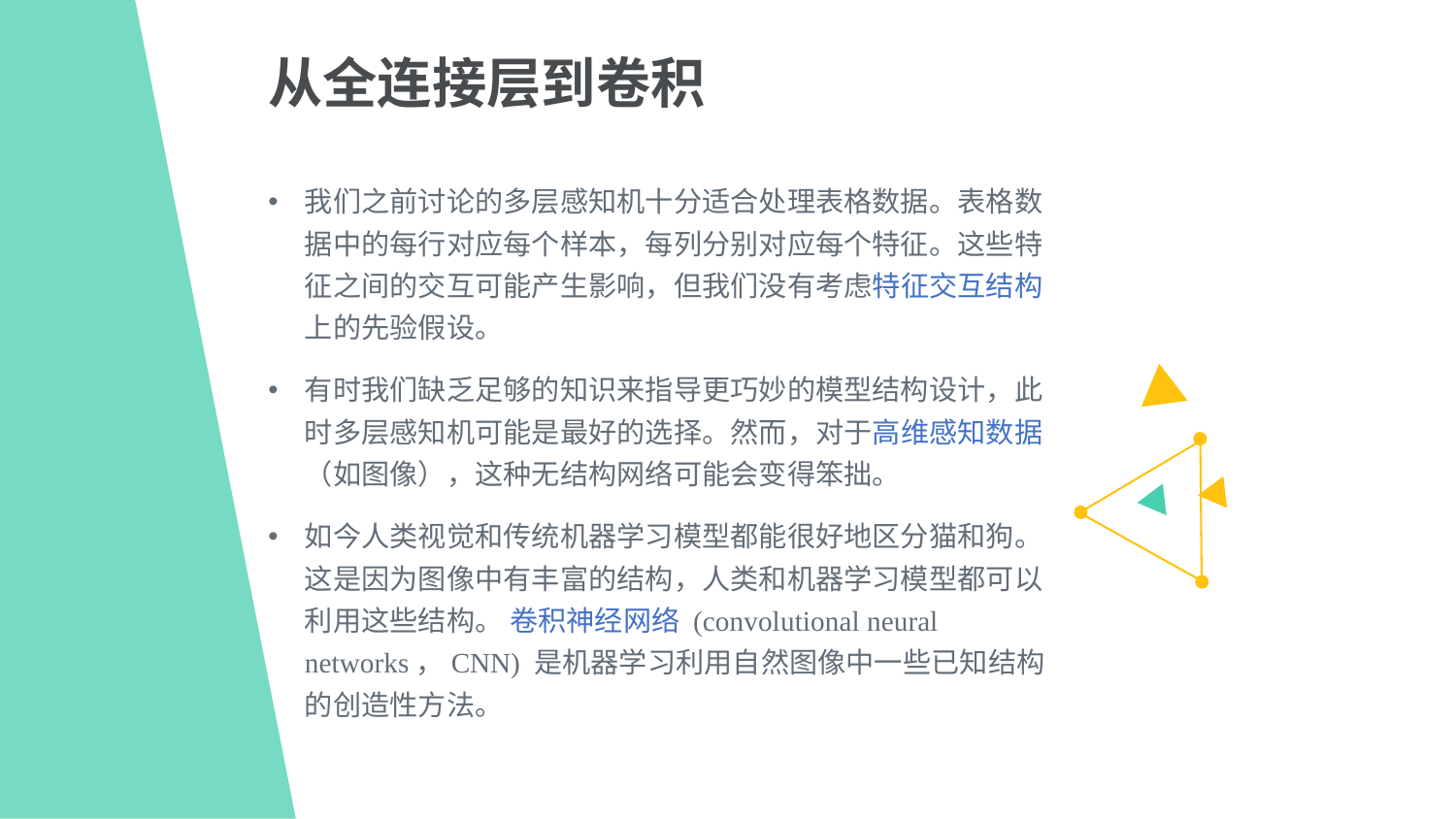

从全连接层到卷积
我们之前讨论的多层感知机十分适合处理表格数据。表格数据中的每行对应每个样本，每列分别对应每个特征。这些特征之间的交互可能产生影响，但我们没有考虑特征交互结构上的先验假设。
有时我们缺乏足够的知识来指导更巧妙的模型结构设计，此时多层感知机可能是最好的选择。然而，对于高维感知数据（如图像），这种无结构网络可能会变得笨拙。
如今人类视觉和传统机器学习模型都能很好地区分猫和狗。这是因为图像中有丰富的结构，人类和机器学习模型都可以利用这些结构。 卷积神经网络 (convolutional neural networks，CNN) 是机器学习利用自然图像中一些已知结构的创造性方法。